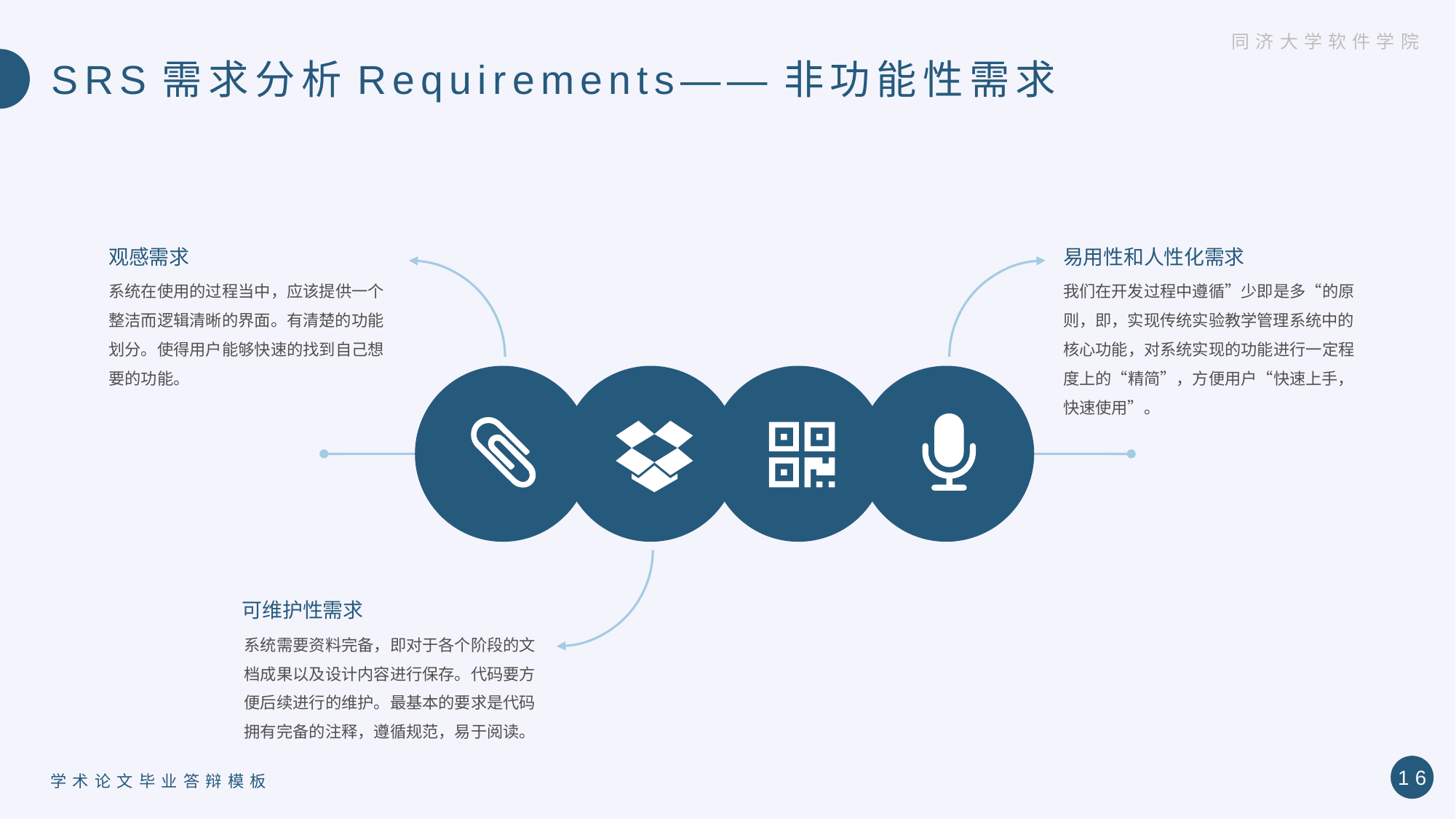

同济大学软件学院
# SRS需求分析Requirements——非功能性需求
易用性和人性化需求
我们在开发过程中遵循”少即是多“的原则，即，实现传统实验教学管理系统中的核心功能，对系统实现的功能进行一定程度上的“精简”，方便用户“快速上手，快速使用”。
观感需求
系统在使用的过程当中，应该提供一个整洁而逻辑清晰的界面。有清楚的功能划分。使得用户能够快速的找到自己想要的功能。

可维护性需求
系统需要资料完备，即对于各个阶段的文档成果以及设计内容进行保存。代码要方便后续进行的维护。最基本的要求是代码拥有完备的注释，遵循规范，易于阅读。
16
学术论文毕业答辩模板